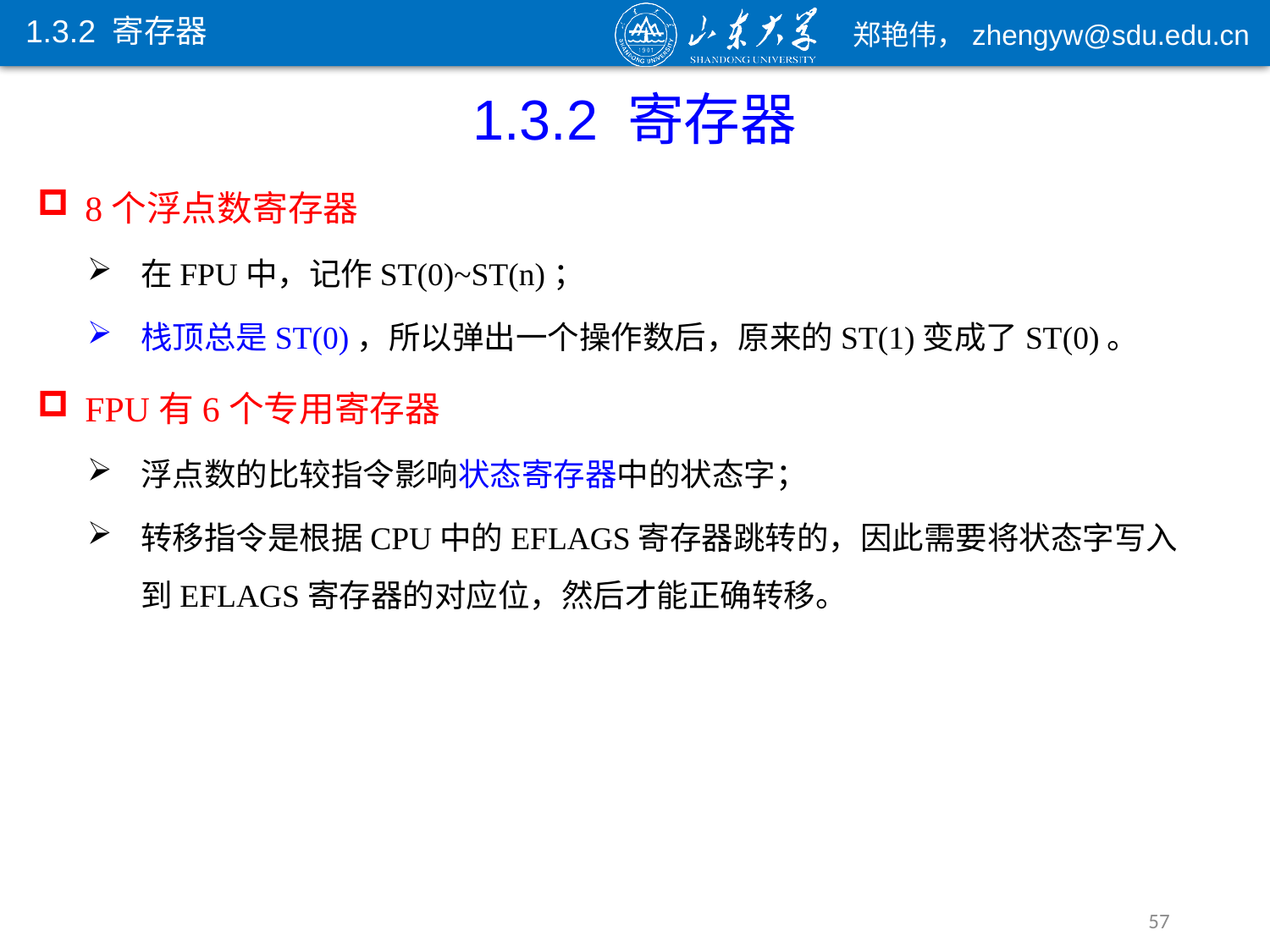

1.3.2 寄存器
1.3.2 寄存器
8个浮点数寄存器
在FPU中，记作ST(0)~ST(n)；
栈顶总是ST(0)，所以弹出一个操作数后，原来的ST(1)变成了ST(0)。
FPU有6个专用寄存器
浮点数的比较指令影响状态寄存器中的状态字；
转移指令是根据CPU中的EFLAGS寄存器跳转的，因此需要将状态字写入到EFLAGS寄存器的对应位，然后才能正确转移。
57